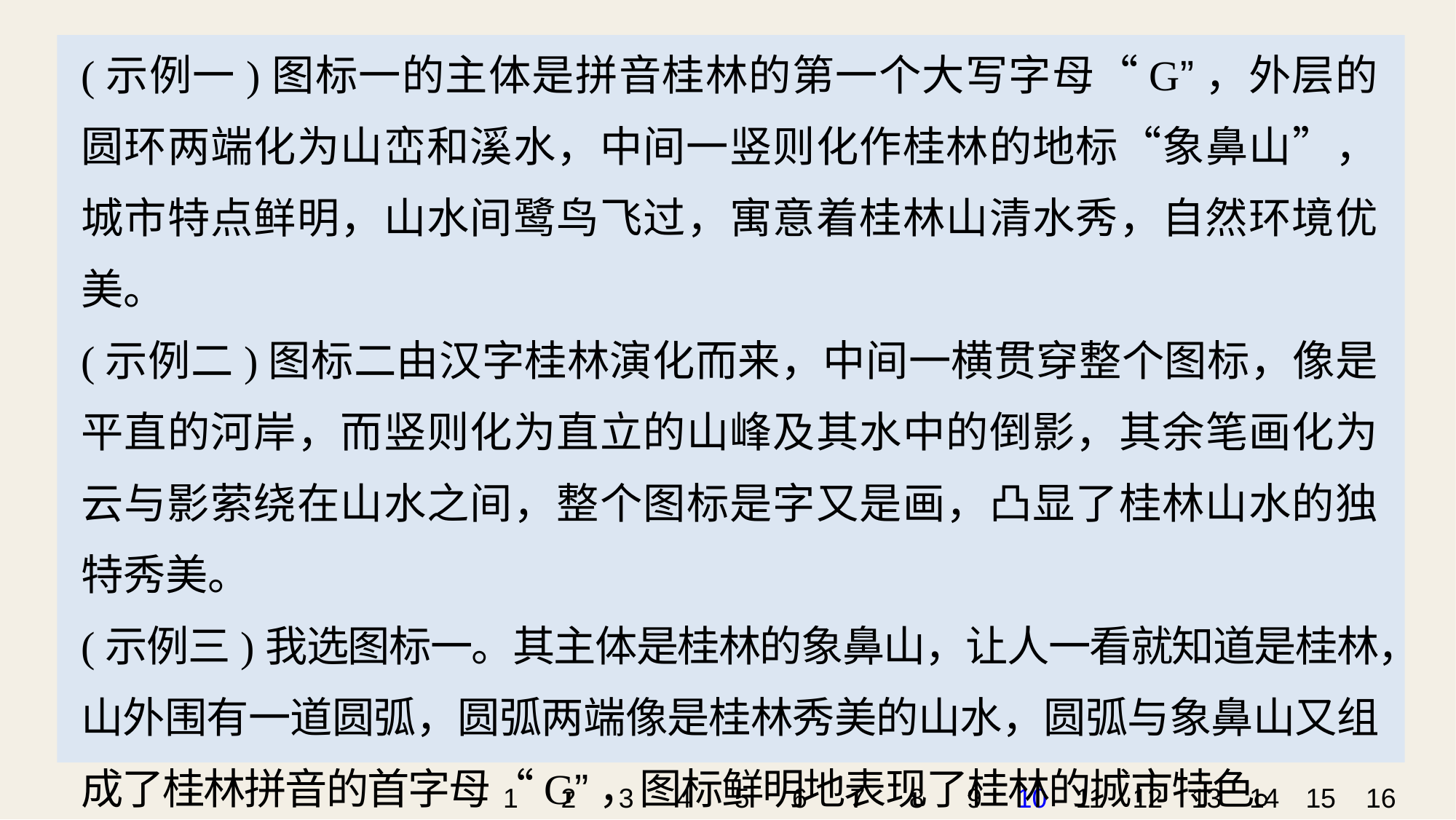

(示例一)图标一的主体是拼音桂林的第一个大写字母“G”，外层的圆环两端化为山峦和溪水，中间一竖则化作桂林的地标“象鼻山”，城市特点鲜明，山水间鹭鸟飞过，寓意着桂林山清水秀，自然环境优美。
(示例二)图标二由汉字桂林演化而来，中间一横贯穿整个图标，像是平直的河岸，而竖则化为直立的山峰及其水中的倒影，其余笔画化为云与影萦绕在山水之间，整个图标是字又是画，凸显了桂林山水的独特秀美。
(示例三)我选图标一。其主体是桂林的象鼻山，让人一看就知道是桂林，山外围有一道圆弧，圆弧两端像是桂林秀美的山水，圆弧与象鼻山又组成了桂林拼音的首字母“G”，图标鲜明地表现了桂林的城市特色。

1
2
3
4
5
6
7
8
9
10
11
12
13
14
15
16